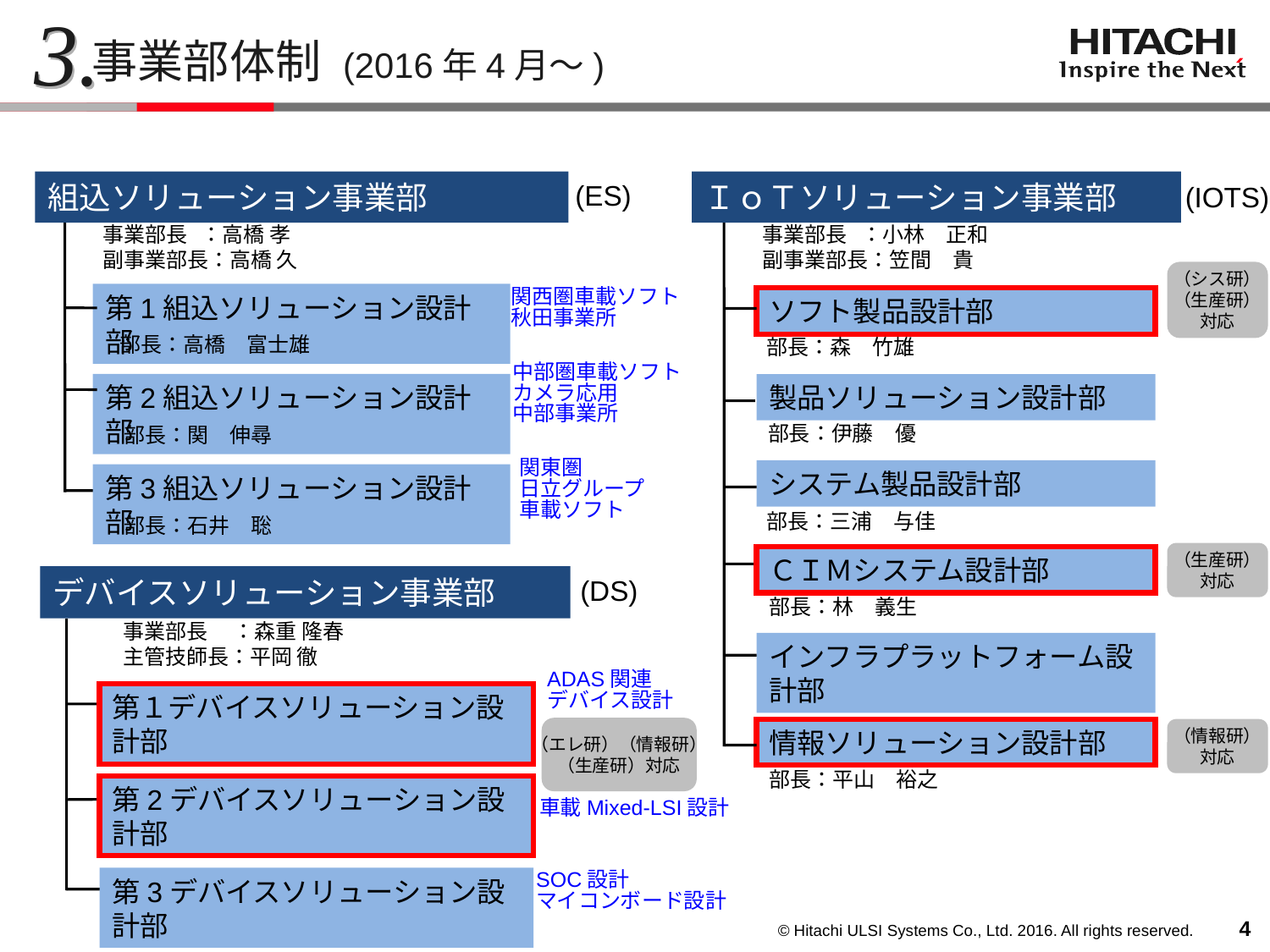

3.
     事業部体制 (2016年4月～)
組込ソリューション事業部
(ES)
ＩｏＴソリューション事業部
(IOTS)

　事業部長   ：小林　正和
　副事業部長：笠間　貴
　事業部長   ：高橋 孝
　副事業部長：高橋 久

（シス研）
（生産研）
対応
関西圏車載ソフト
秋田事業所
第1組込ソリューション設計部
ソフト製品設計部

　　部長：高橋　富士雄
部長：森　竹雄
中部圏車載ソフト
カメラ応用
中部事業所
第2組込ソリューション設計部
製品ソリューション設計部

部長：伊藤　優
　　部長：関　伸尋
関東圏
日立グループ
車載ソフト
システム製品設計部
第3組込ソリューション設計部

部長：三浦　与佳
　　部長：石井　聡
（生産研）
対応
ＣＩＭシステム設計部

デバイスソリューション事業部
(DS)
部長：林　義生
　事業部長　 ：森重 隆春
　主管技師長：平岡 徹

インフラプラットフォーム設計部

ADAS関連
デバイス設計
部長：蠣崎　聰
第１デバイスソリューション設計部

（エレ研）（情報研）
（生産研）対応
情報ソリューション設計部
（情報研）
対応
部長：小倉　建治

部長：平山　裕之
第2デバイスソリューション設計部
車載Mixed-LSI設計

部長：飯森　英和
SOC設計
マイコンボード設計
第3デバイスソリューション設計部

 部長：樋口 学
4